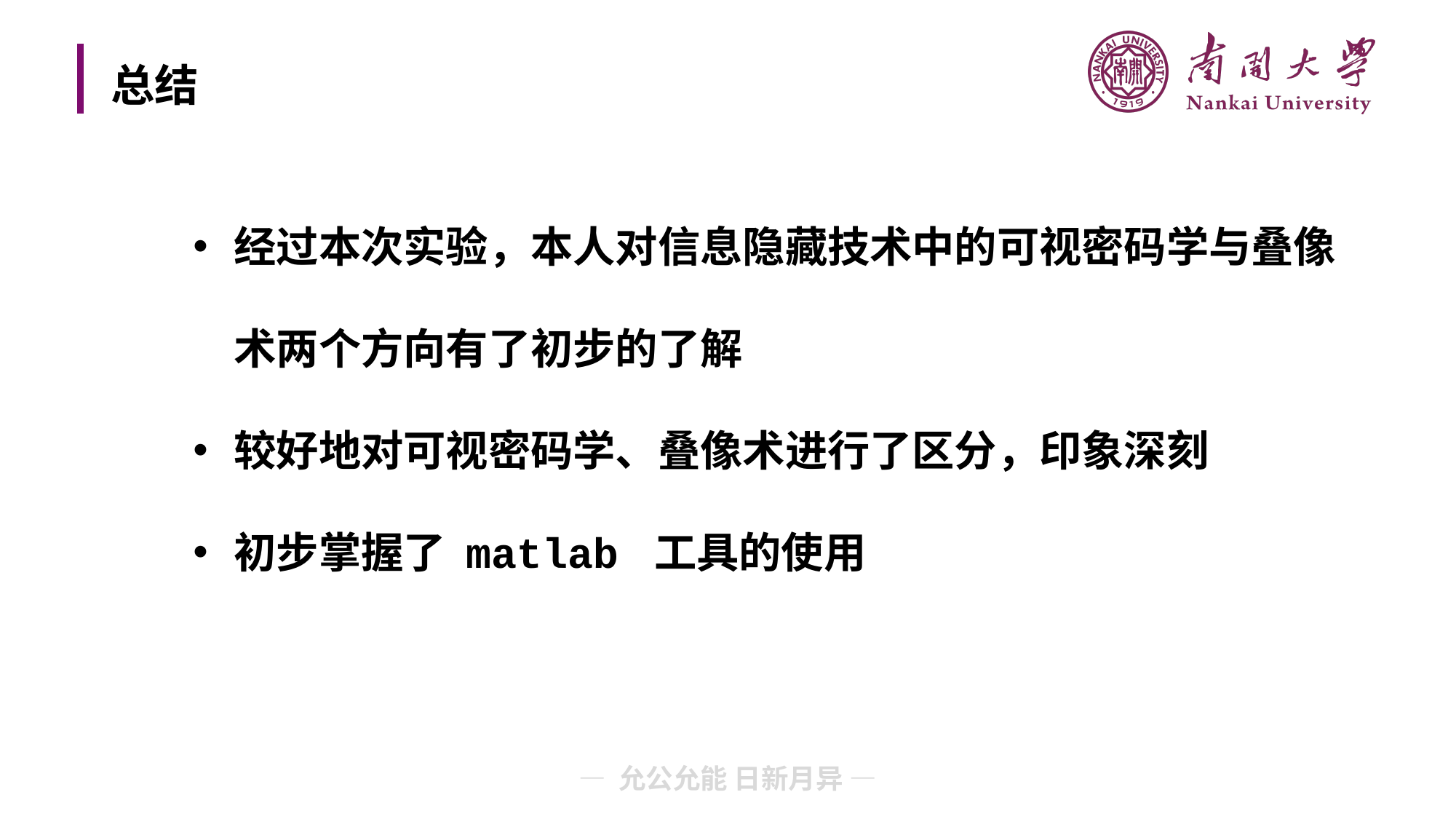

# 总结
经过本次实验，本人对信息隐藏技术中的可视密码学与叠像术两个方向有了初步的了解
较好地对可视密码学、叠像术进行了区分，印象深刻
初步掌握了 matlab 工具的使用